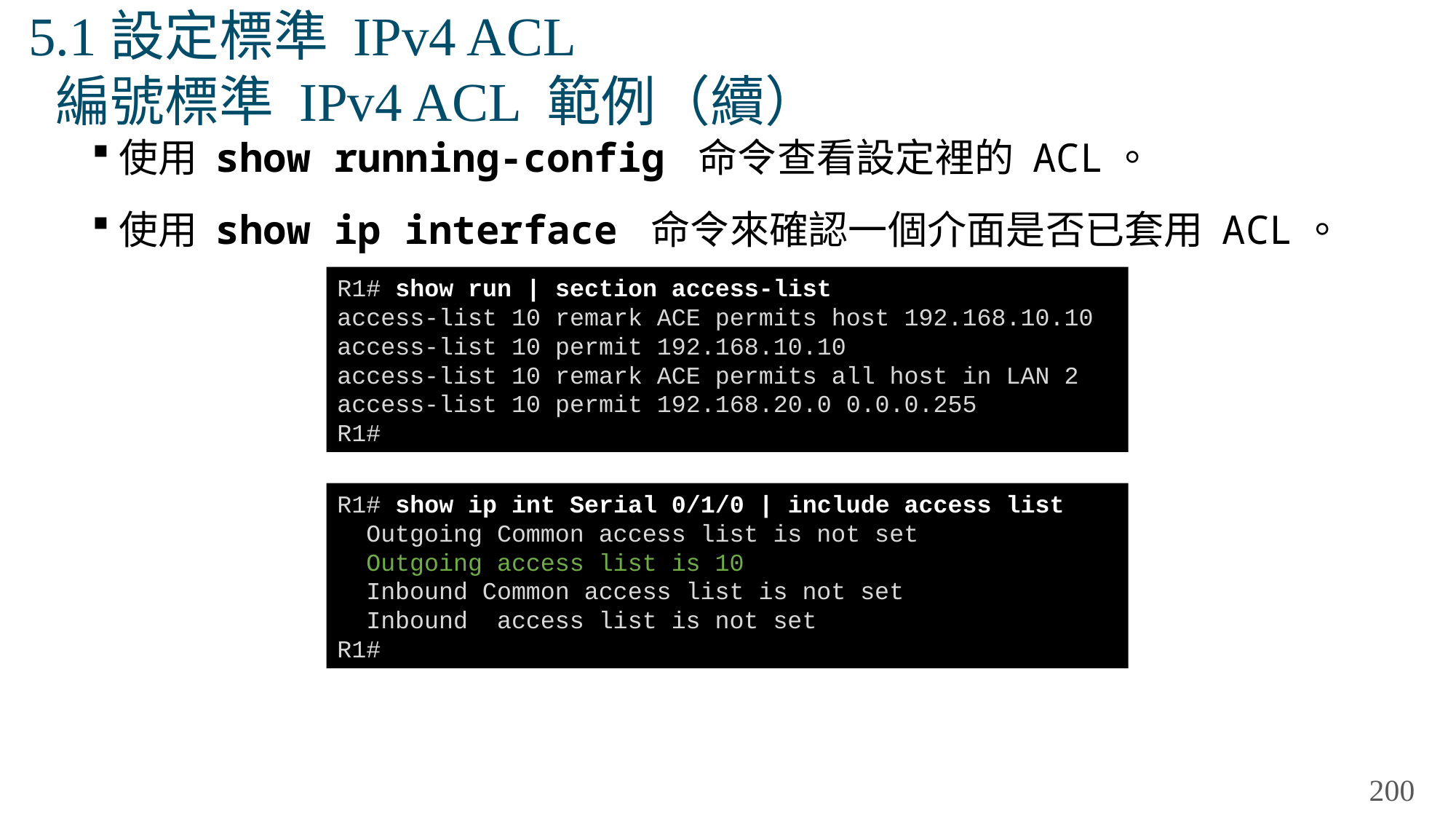

# 5.1設定標準 IPv4 ACL 編號標準 IPv4 ACL 範例（續）
使用 show running-config 命令查看設定裡的 ACL。
使用 show ip interface 命令來確認一個介面是否已套用 ACL。
R1# show run | section access-list
access-list 10 remark ACE permits host 192.168.10.10
access-list 10 permit 192.168.10.10
access-list 10 remark ACE permits all host in LAN 2
access-list 10 permit 192.168.20.0 0.0.0.255
R1#
R1# show ip int Serial 0/1/0 | include access list
  Outgoing Common access list is not set
  Outgoing access list is 10
  Inbound Common access list is not set
  Inbound  access list is not set
R1#
200